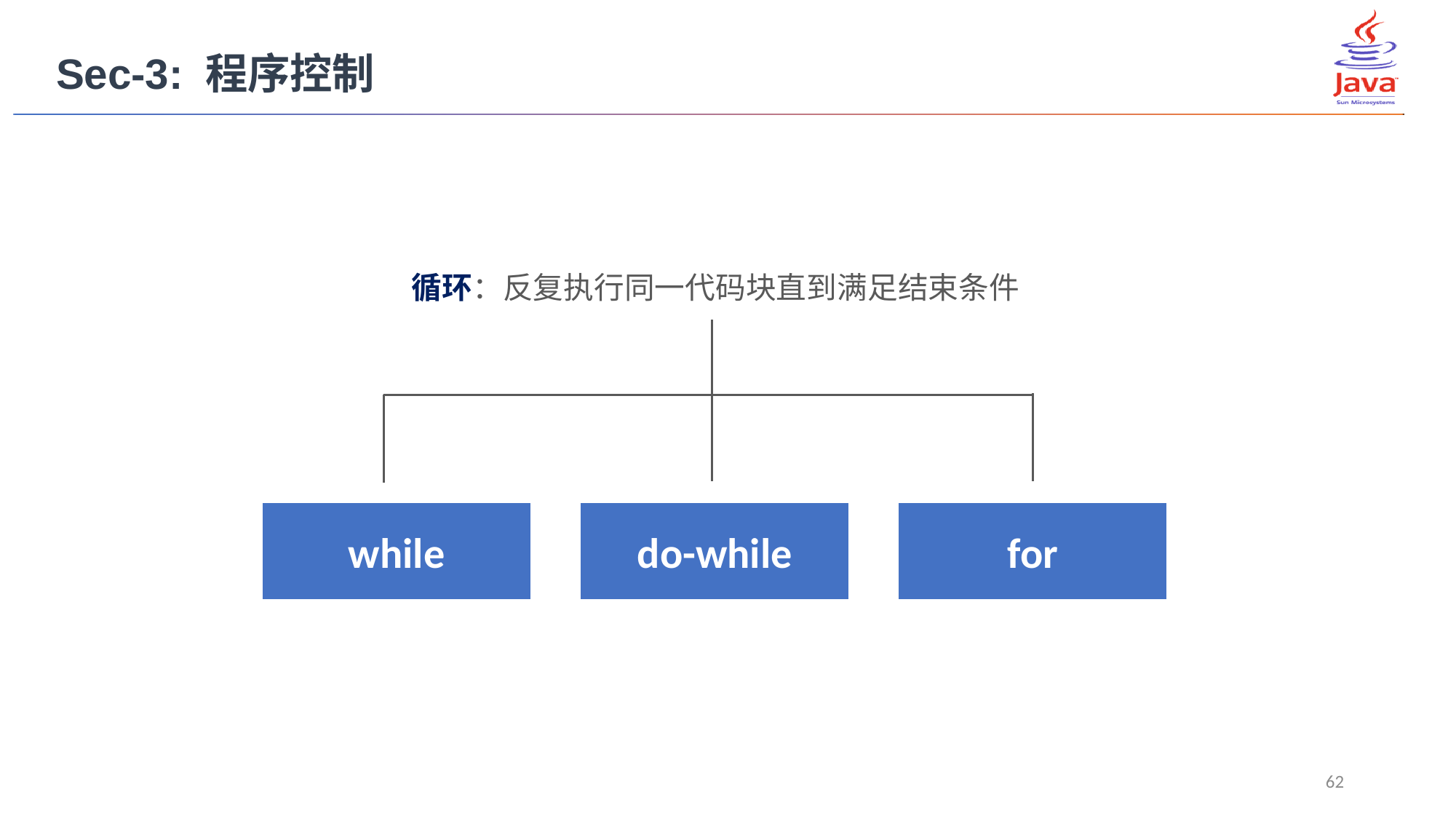

Sec-3: 程序控制
循环：反复执行同一代码块直到满足结束条件
while
do-while
for
62